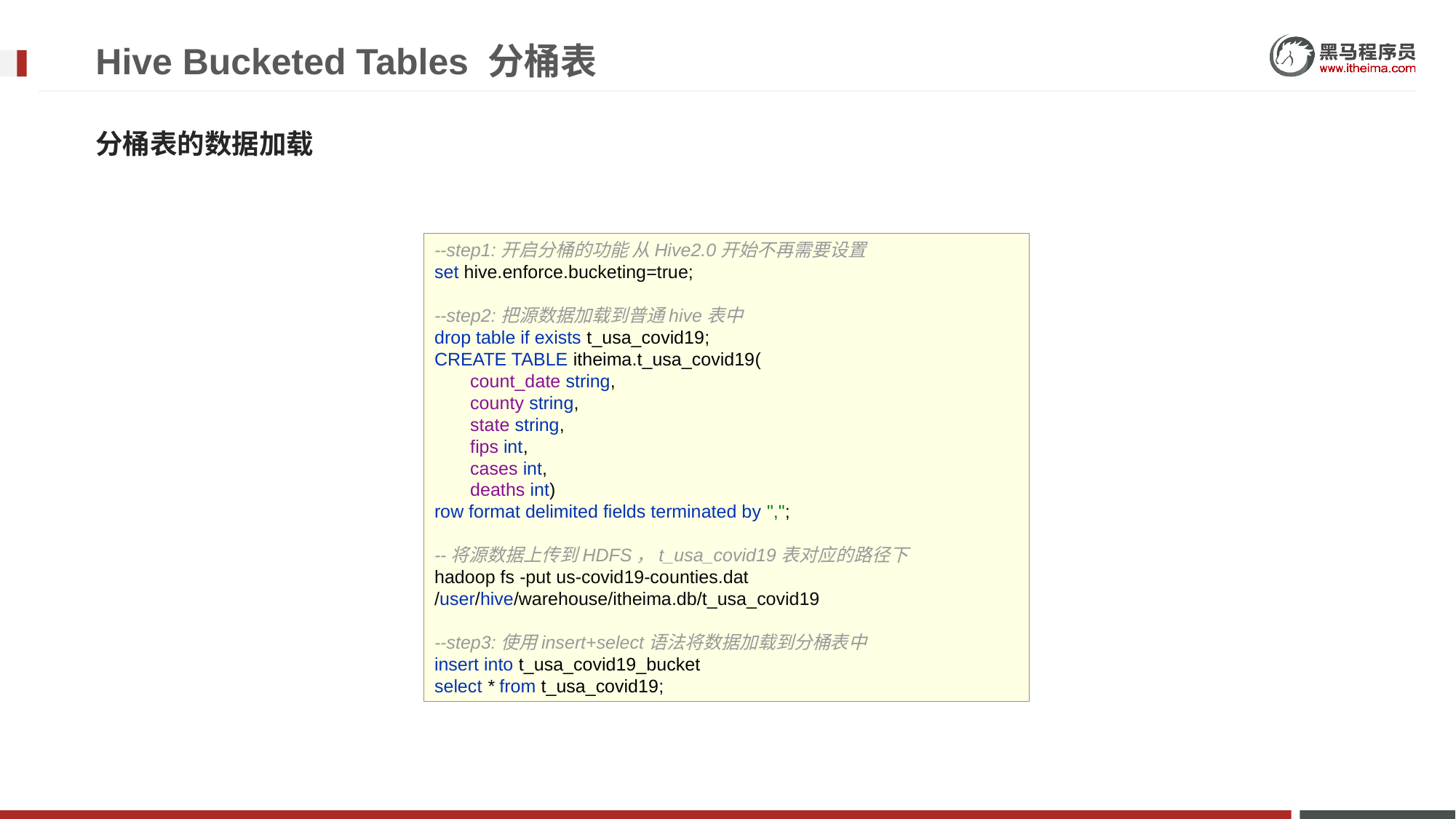

# Hive Bucketed Tables 分桶表
分桶表的数据加载
--step1:开启分桶的功能 从Hive2.0开始不再需要设置
set hive.enforce.bucketing=true;
--step2:把源数据加载到普通hive表中
drop table if exists t_usa_covid19;
CREATE TABLE itheima.t_usa_covid19(
       count_date string,
       county string,
       state string,
       fips int,
       cases int,
       deaths int)
row format delimited fields terminated by ",";
--将源数据上传到HDFS，t_usa_covid19表对应的路径下
hadoop fs -put us-covid19-counties.dat /user/hive/warehouse/itheima.db/t_usa_covid19
--step3:使用insert+select语法将数据加载到分桶表中
insert into t_usa_covid19_bucket
select * from t_usa_covid19;